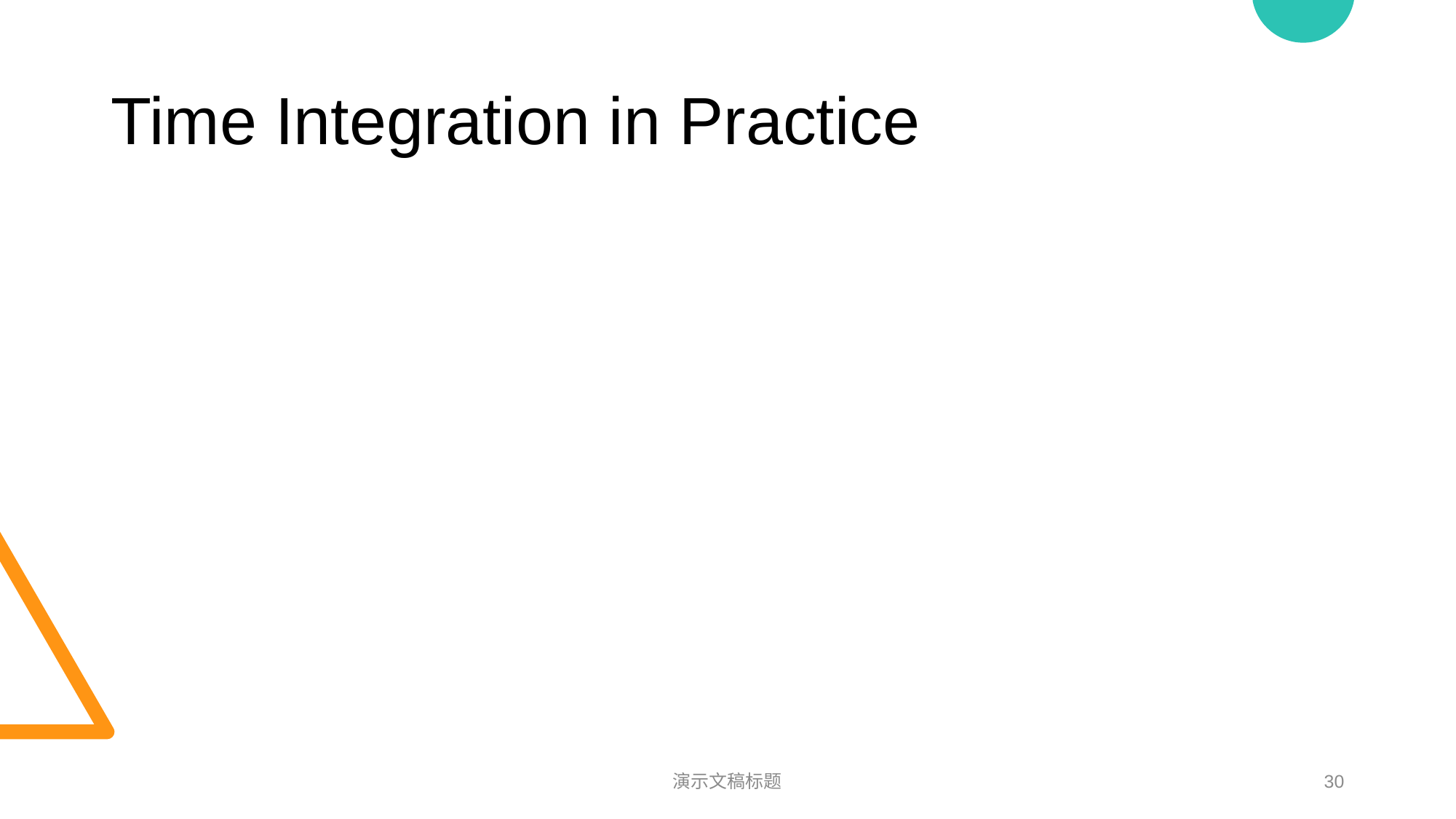

# Time Integration in Practice
演示文稿标题
30